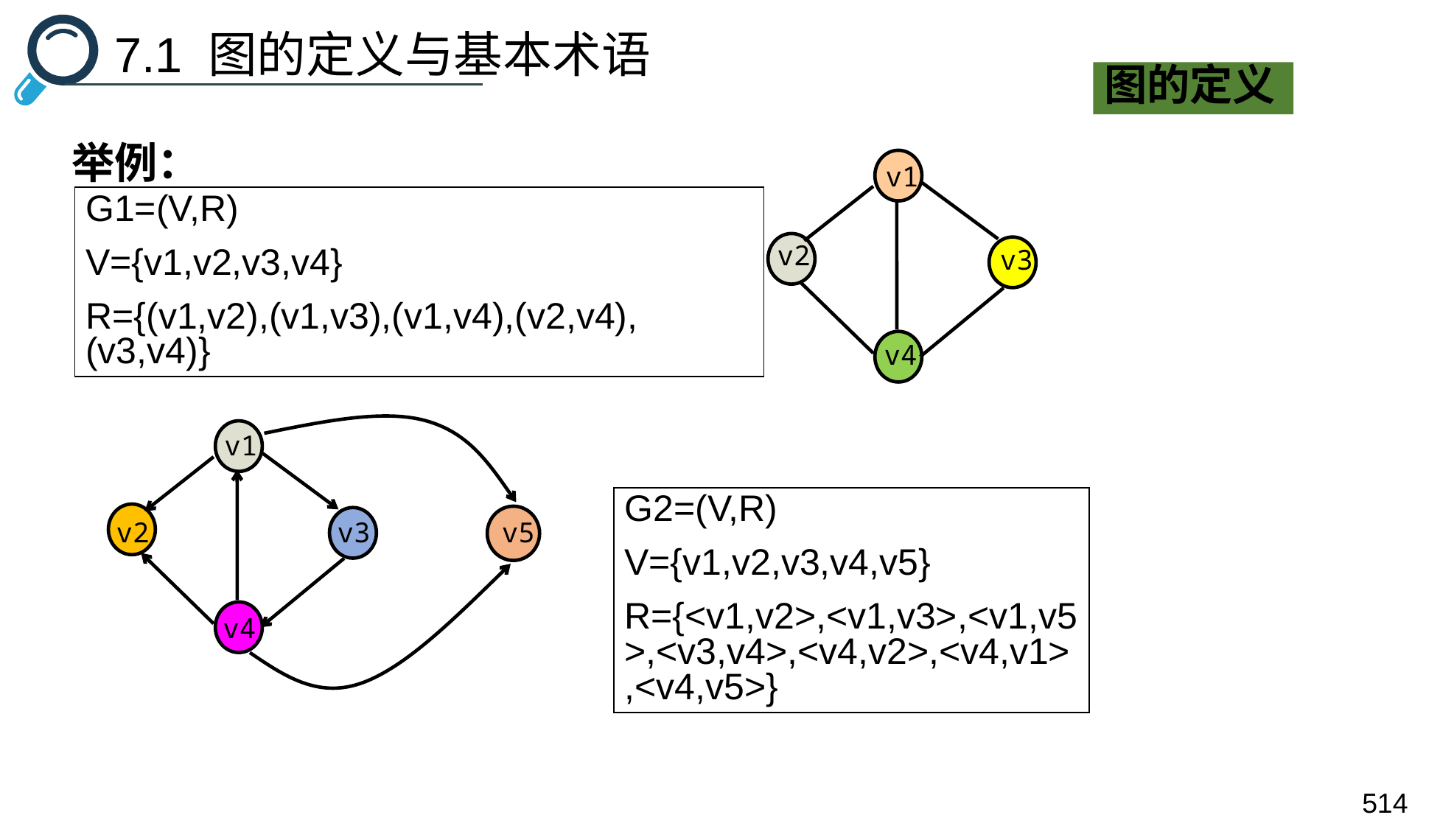

7.1 图的定义与基本术语
图的定义

v2

v3

v4
v1
举例：
G1=(V,R)
V={v1,v2,v3,v4}
R={(v1,v2),(v1,v3),(v1,v4),(v2,v4),(v3,v4)}

v1

v2

v5

v3

v4

G2=(V,R)
V={v1,v2,v3,v4,v5}
R={<v1,v2>,<v1,v3>,<v1,v5>,<v3,v4>,<v4,v2>,<v4,v1>,<v4,v5>}
514